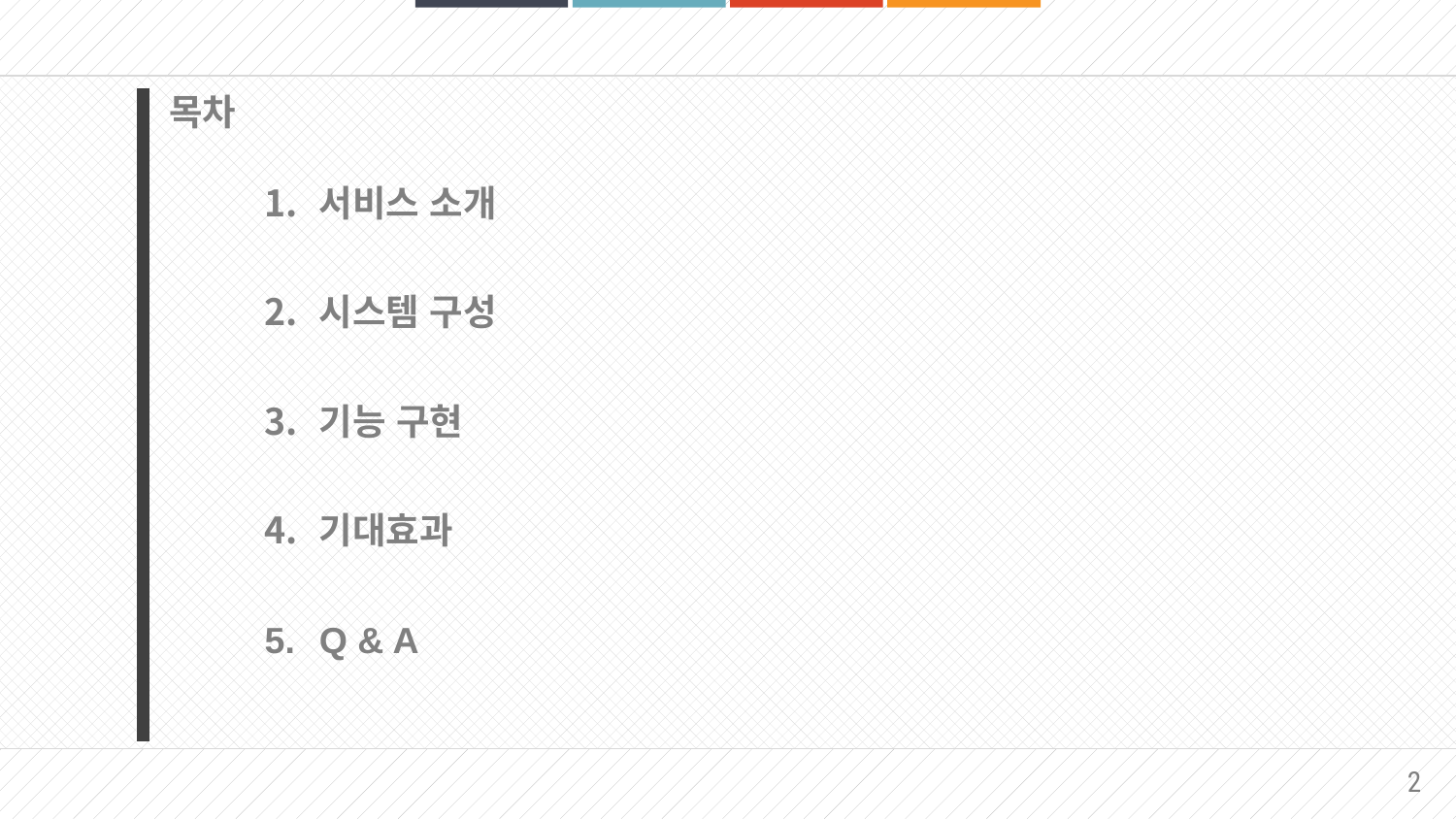

목차
서비스 소개

시스템 구성

기능 구현

기대효과

Q & A